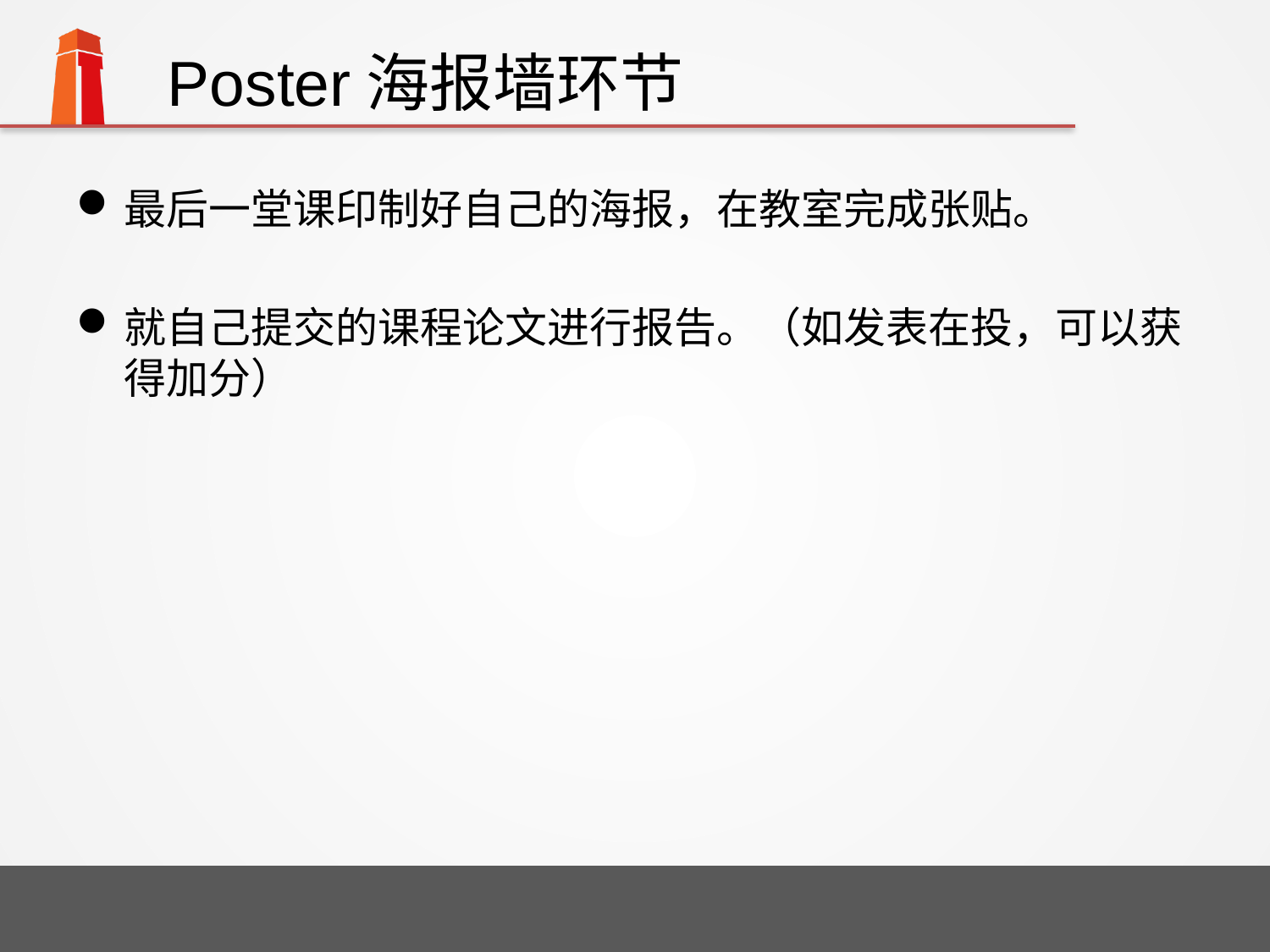

# Poster海报墙环节
最后一堂课印制好自己的海报，在教室完成张贴。

就自己提交的课程论文进行报告。（如发表在投，可以获得加分）